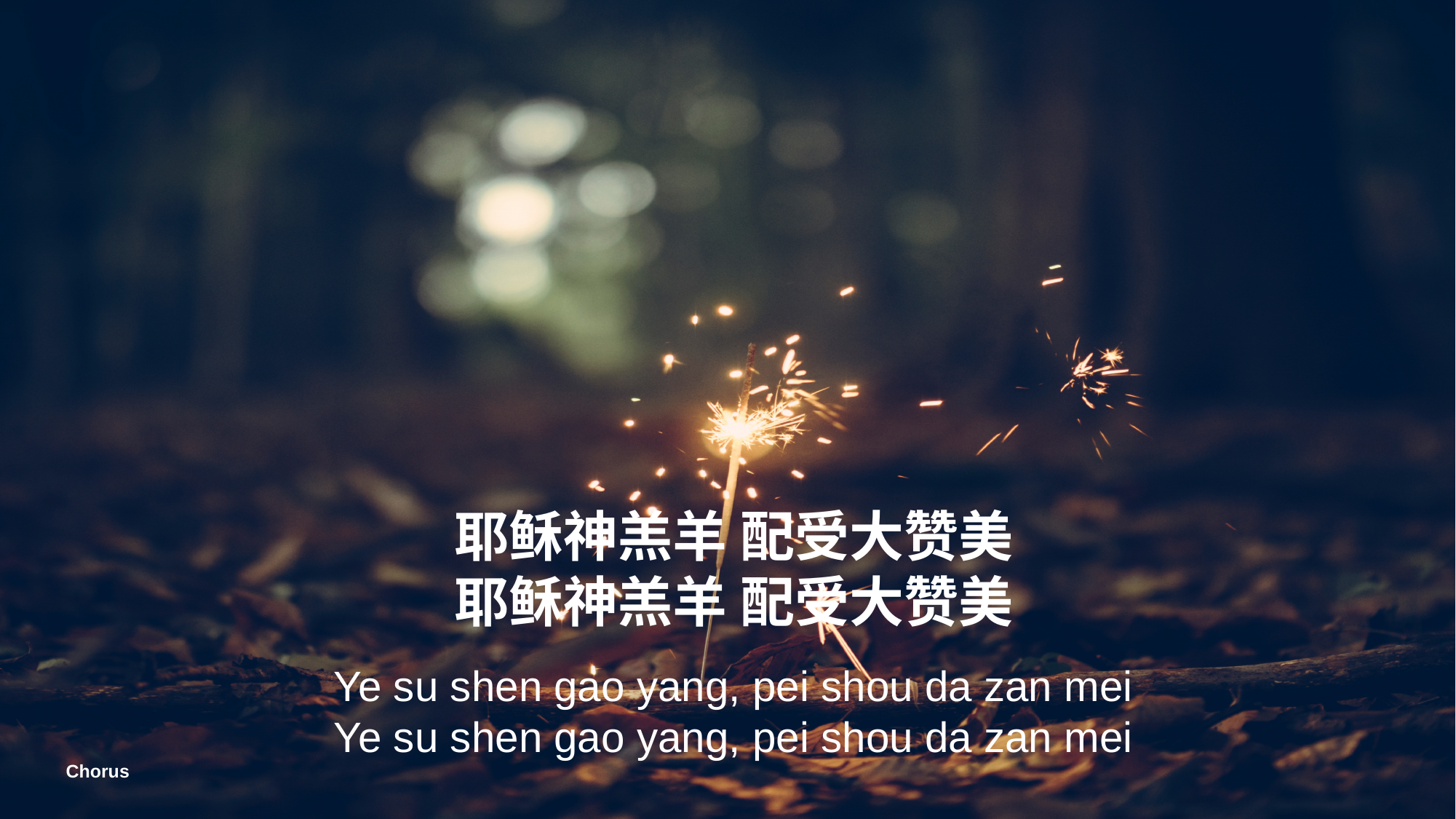

耶稣神羔羊 配受大赞美
耶稣神羔羊 配受大赞美

Ye su shen gao yang, pei shou da zan mei
Ye su shen gao yang, pei shou da zan mei
Chorus